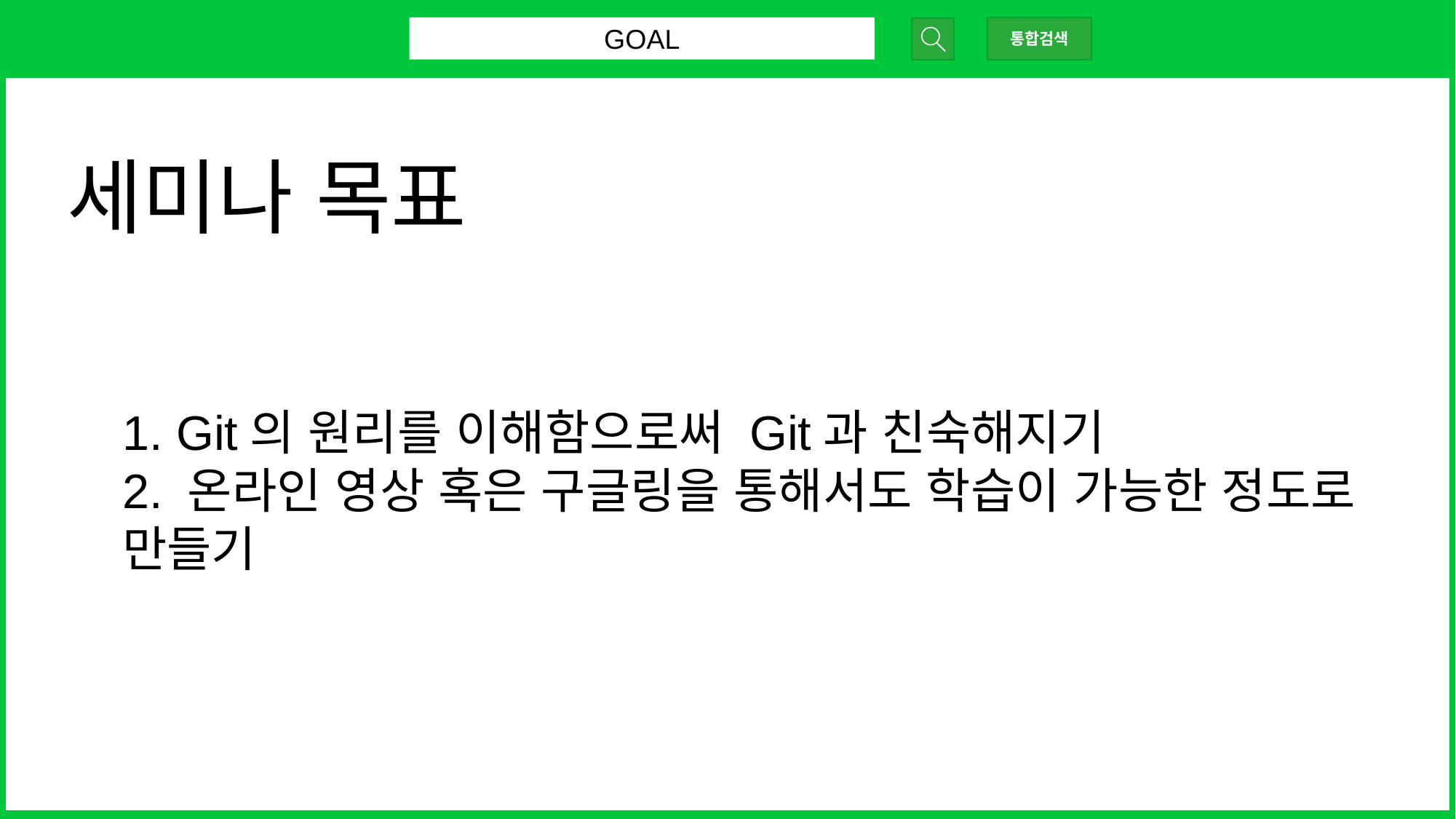

GOAL
통합검색

세미나 목표
1. Git의 원리를 이해함으로써 Git과 친숙해지기
2. 온라인 영상 혹은 구글링을 통해서도 학습이 가능한 정도로 만들기